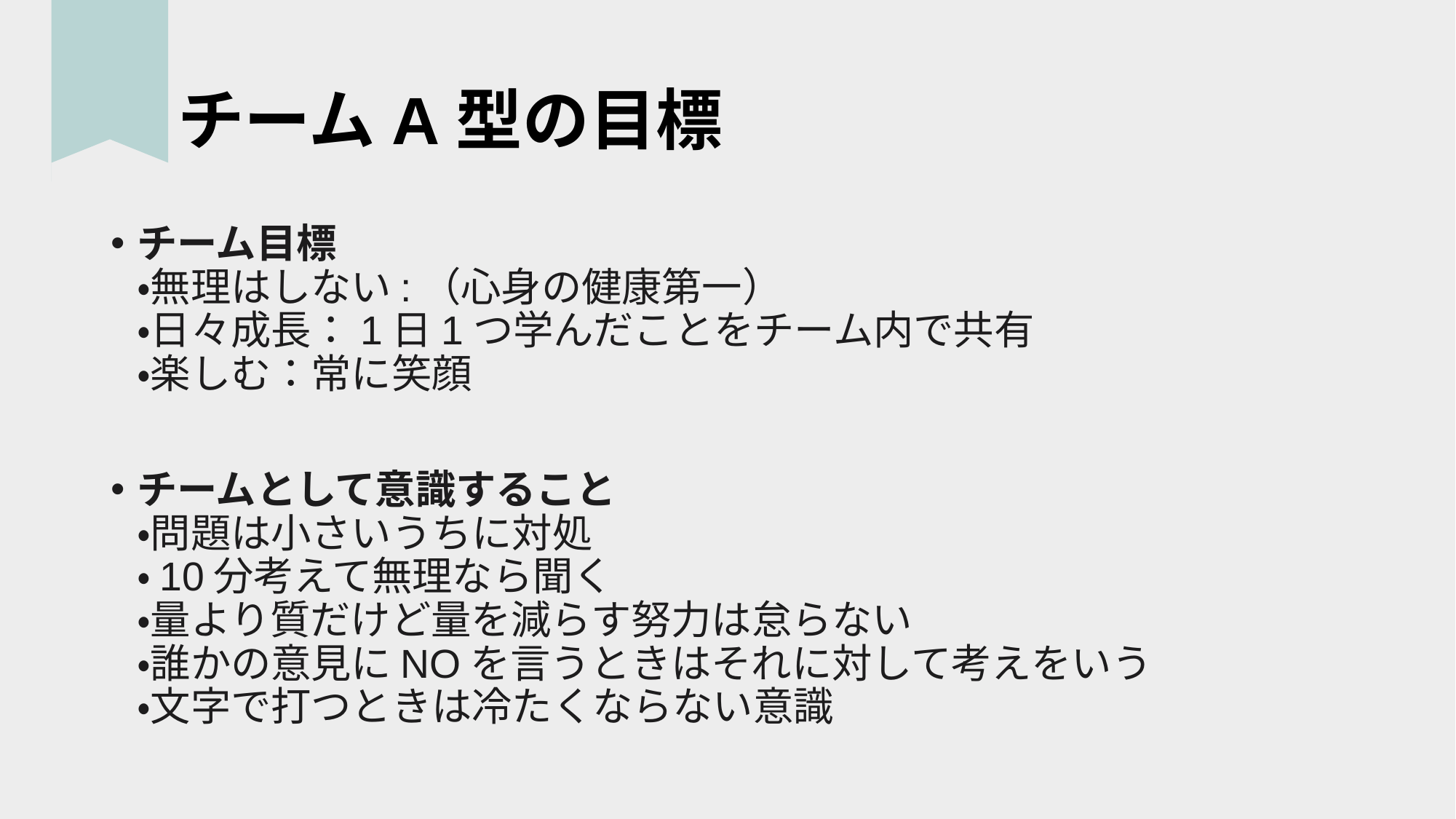

# チームA型の目標
チーム目標
・無理はしない:（心身の健康第一）
・日々成長：1日1つ学んだことをチーム内で共有
・楽しむ：常に笑顔

チームとして意識すること
・問題は小さいうちに対処
・10分考えて無理なら聞く
・量より質だけど量を減らす努力は怠らない
・誰かの意見にNOを言うときはそれに対して考えをいう
・文字で打つときは冷たくならない意識